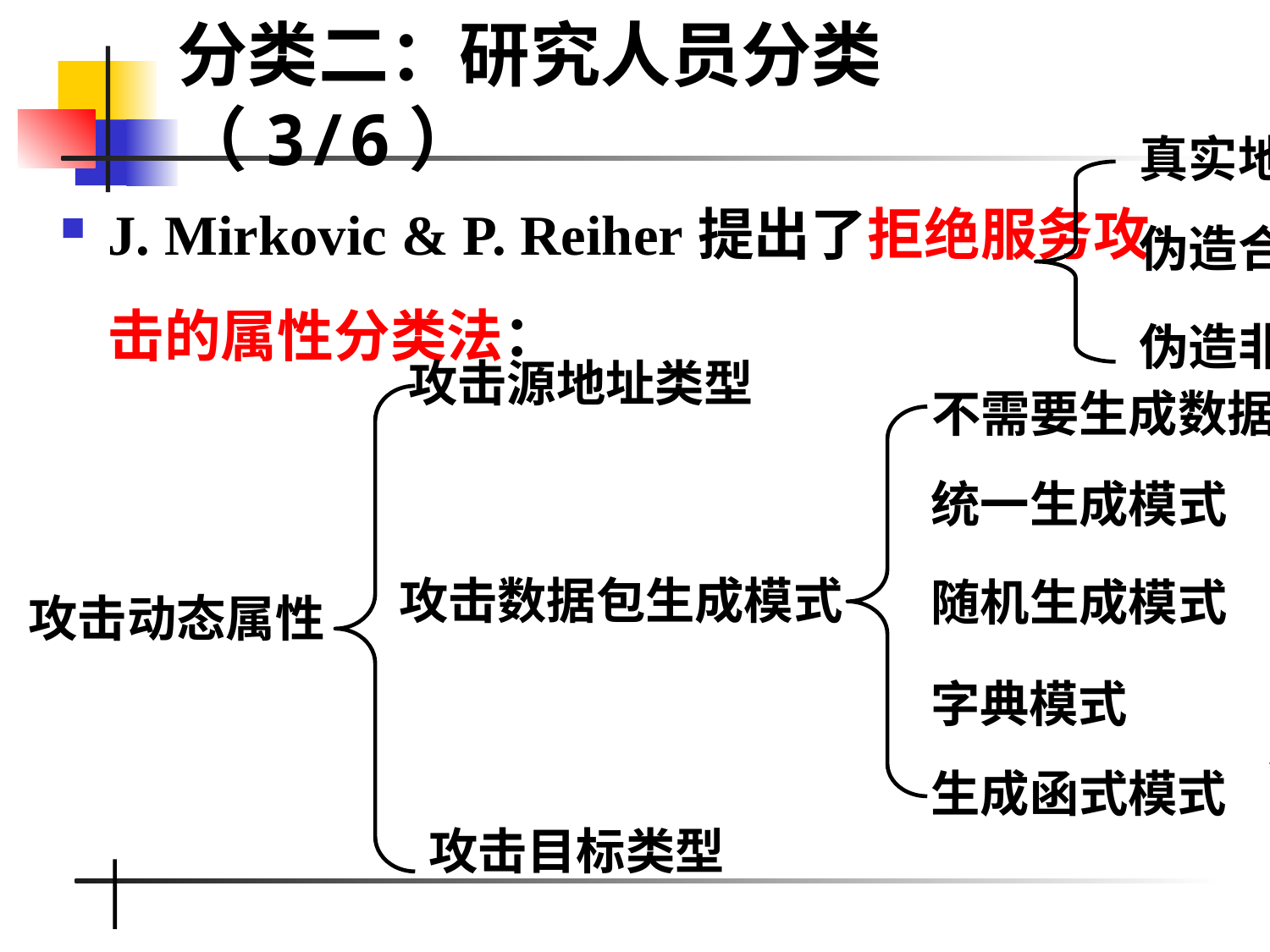

分类二：研究人员分类（3/6）
真实地址

伪造合法地址
伪造非法地址
J. Mirkovic & P. Reiher提出了拒绝服务攻击的属性分类法：
攻击源地址类型
不需要生成数据

统一生成模式
随机生成模式
字典模式
生成函式模式

攻击动态属性
应用程序

操作系统
关键资源
企业网络设施
网络基础设施
因特网
攻击数据包生成模式
攻击目标类型